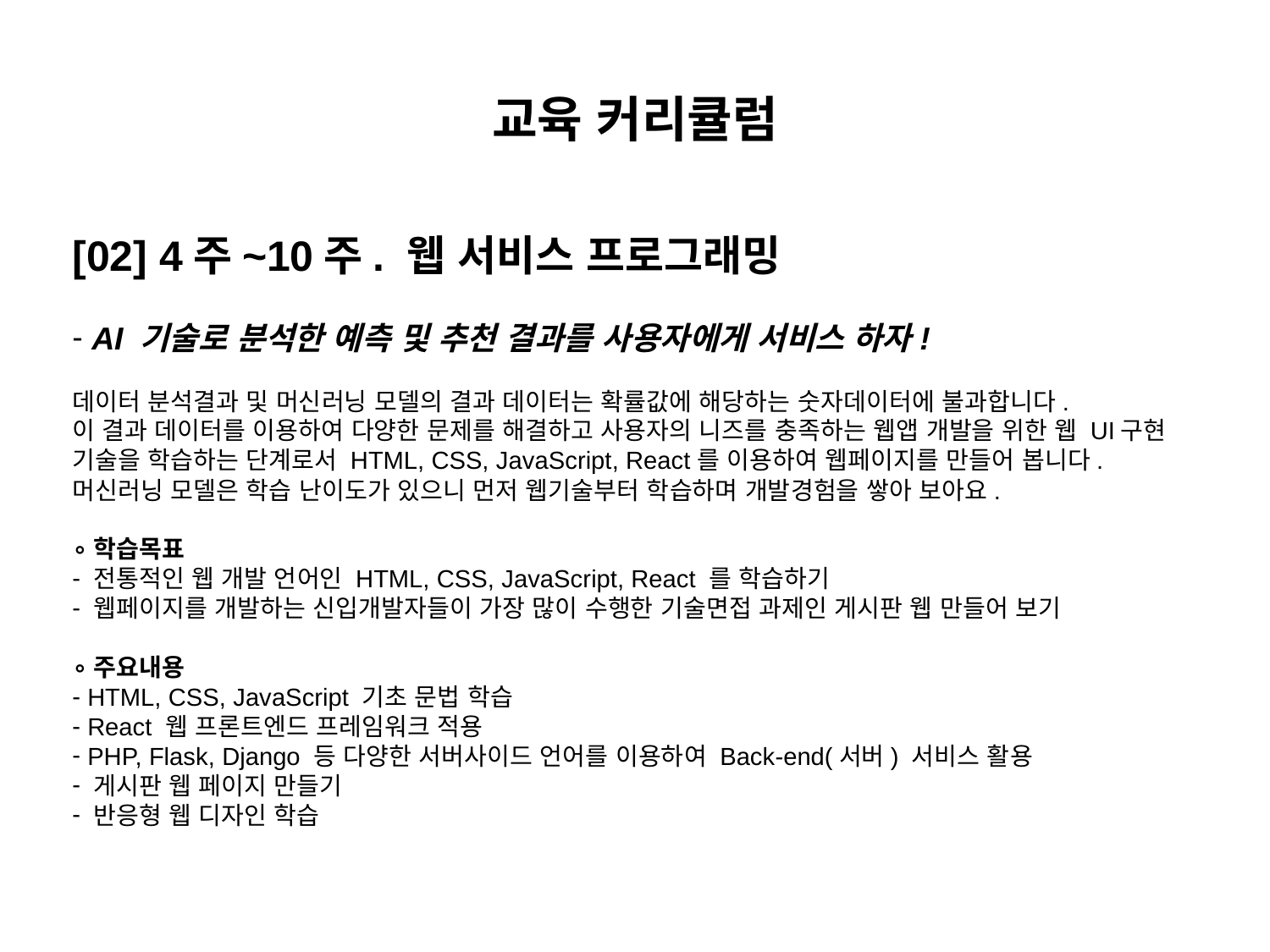

# 교육 커리큘럼
[02] 4주~10주. 웹 서비스 프로그래밍

 AI 기술로 분석한 예측 및 추천 결과를 사용자에게 서비스 하자!

데이터 분석결과 및 머신러닝 모델의 결과 데이터는 확률값에 해당하는 숫자데이터에 불과합니다.
이 결과 데이터를 이용하여 다양한 문제를 해결하고 사용자의 니즈를 충족하는 웹앱 개발을 위한 웹 UI구현 기술을 학습하는 단계로서 HTML, CSS, JavaScript, React를 이용하여 웹페이지를 만들어 봅니다.
머신러닝 모델은 학습 난이도가 있으니 먼저 웹기술부터 학습하며 개발경험을 쌓아 보아요.

∘학습목표
 전통적인 웹 개발 언어인 HTML, CSS, JavaScript, React 를 학습하기
 웹페이지를 개발하는 신입개발자들이 가장 많이 수행한 기술면접 과제인 게시판 웹 만들어 보기

∘주요내용
 HTML, CSS, JavaScript 기초 문법 학습
 React 웹 프론트엔드 프레임워크 적용
 PHP, Flask, Django 등 다양한 서버사이드 언어를 이용하여 Back-end(서버) 서비스 활용
 게시판 웹 페이지 만들기
 반응형 웹 디자인 학습